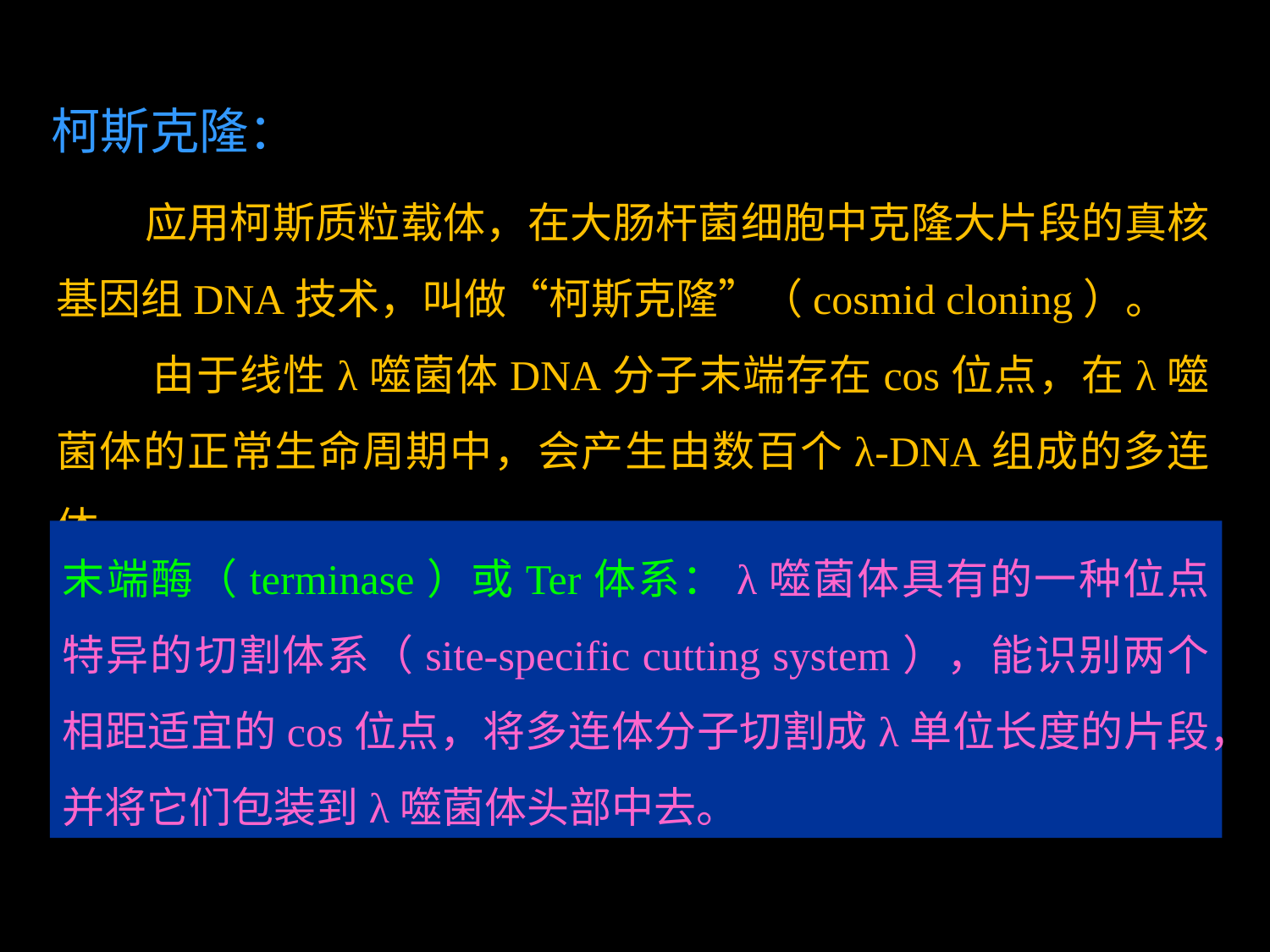

柯斯克隆：
        应用柯斯质粒载体，在大肠杆菌细胞中克隆大片段的真核基因组DNA技术，叫做“柯斯克隆”（cosmid cloning）。
        由于线性λ噬菌体DNΑ分子末端存在cos位点，在λ噬菌体的正常生命周期中，会产生由数百个λ-DNA组成的多连体。

末端酶（terminase）或Ter体系：λ噬菌体具有的一种位点特异的切割体系（site-specific cutting system），能识别两个相距适宜的cos位点，将多连体分子切割成λ单位长度的片段，并将它们包装到λ噬菌体头部中去。